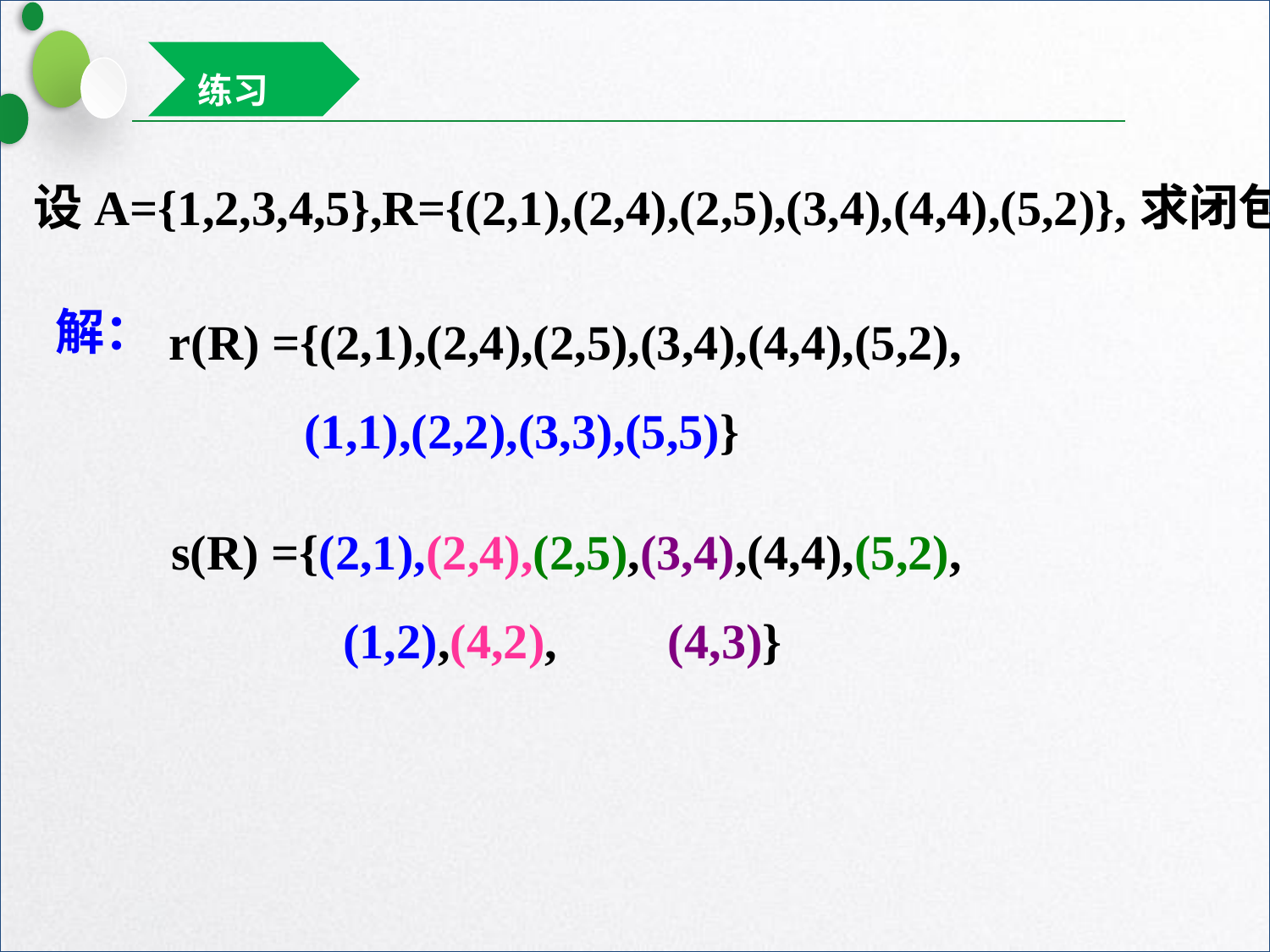

练习
设A={1,2,3,4,5},R={(2,1),(2,4),(2,5),(3,4),(4,4),(5,2)},求闭包？
解：
r(R) ={(2,1),(2,4),(2,5),(3,4),(4,4),(5,2),
           (1,1),(2,2),(3,3),(5,5)}
s(R) ={(2,1),(2,4),(2,5),(3,4),(4,4),(5,2),
              (1,2),(4,2),         (4,3)}